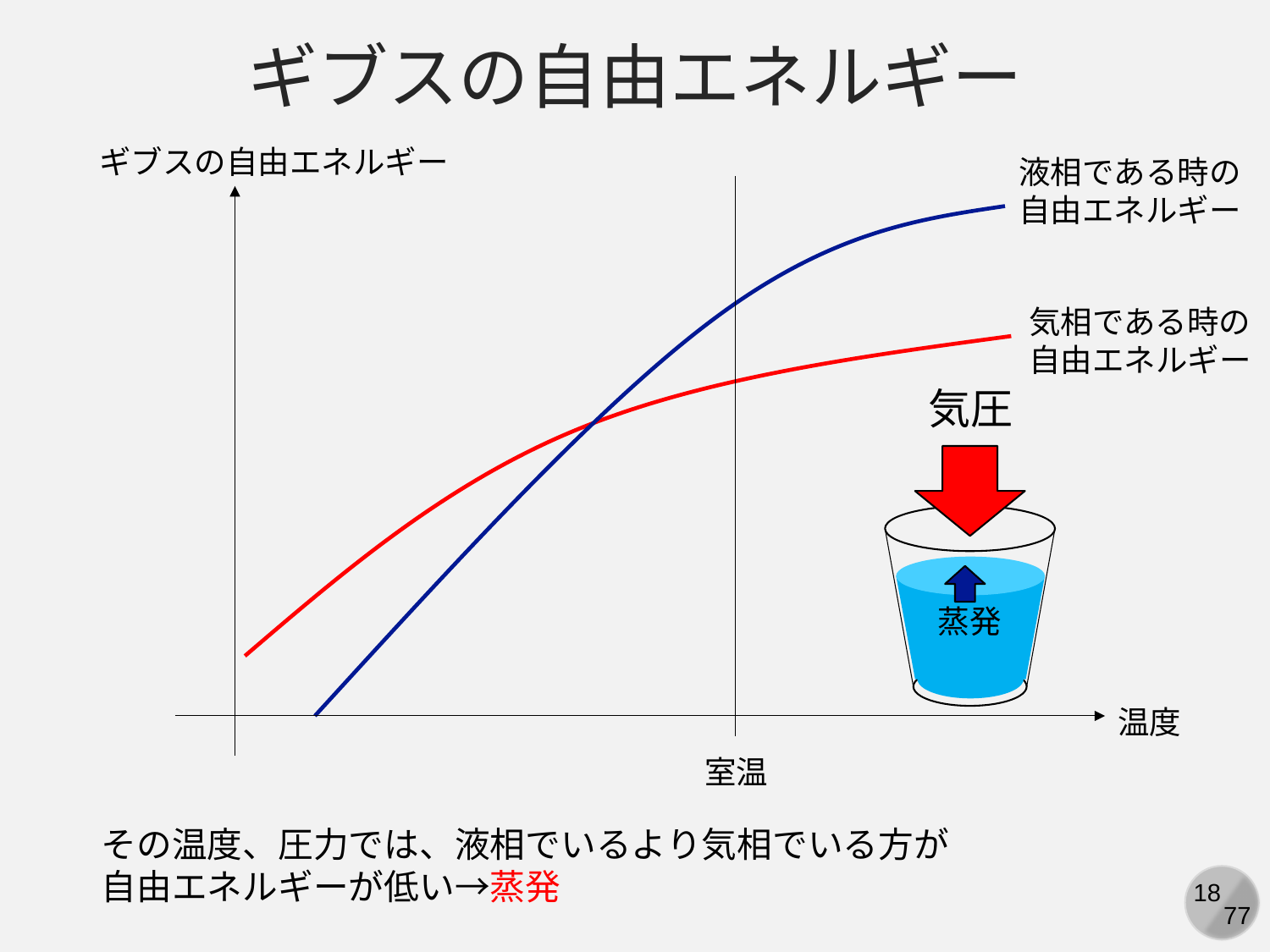

ギブスの自由エネルギー
ギブスの自由エネルギー
液相である時の
自由エネルギー

気相である時の
自由エネルギー

気圧

蒸発
温度
室温
その温度、圧力では、液相でいるより気相でいる方が
自由エネルギーが低い→蒸発